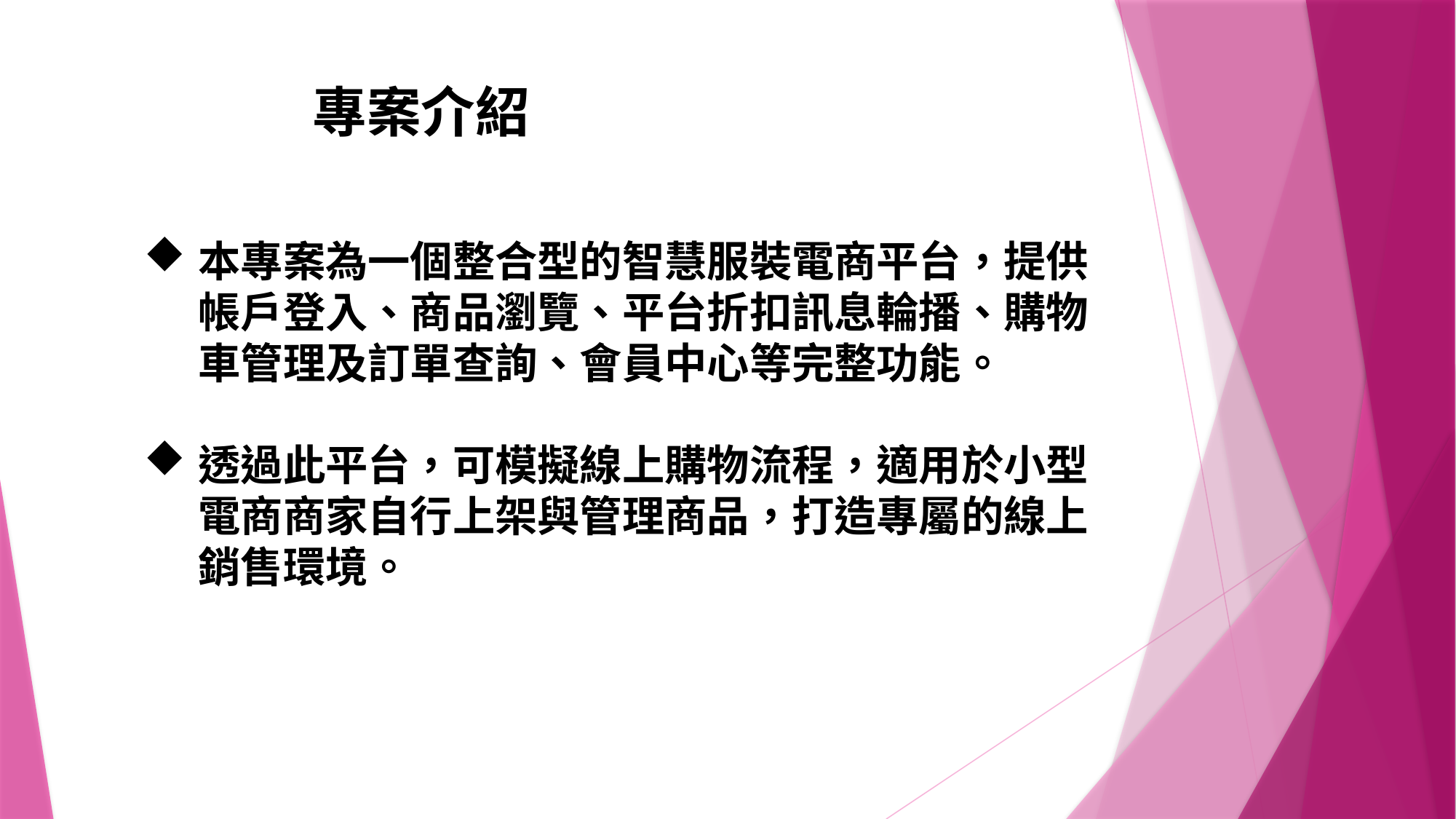

# 專案介紹
本專案為一個整合型的智慧服裝電商平台，提供帳戶登入、商品瀏覽、平台折扣訊息輪播、購物車管理及訂單查詢、會員中心等完整功能。

透過此平台，可模擬線上購物流程，適用於小型電商商家自行上架與管理商品，打造專屬的線上銷售環境。